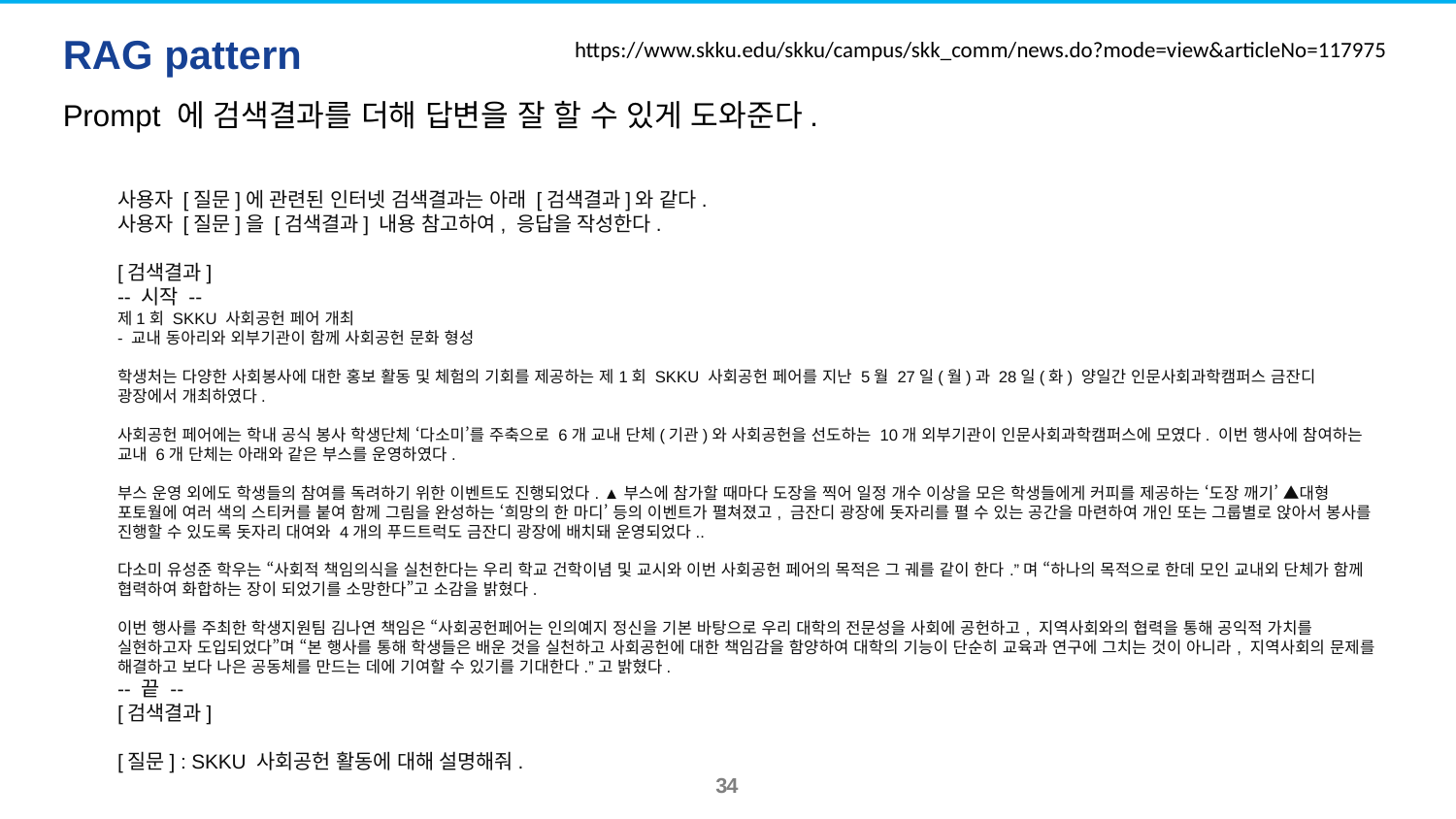

https://www.skku.edu/skku/campus/skk_comm/news.do?mode=view&articleNo=117975
# RAG pattern
Prompt 에 검색결과를 더해 답변을 잘 할 수 있게 도와준다.
사용자 [질문]에 관련된 인터넷 검색결과는 아래 [검색결과]와 같다.
사용자 [질문]을 [검색결과] 내용 참고하여, 응답을 작성한다.

[검색결과]
-- 시작 --
제1회 SKKU 사회공헌 페어 개최
- 교내 동아리와 외부기관이 함께 사회공헌 문화 형성

학생처는 다양한 사회봉사에 대한 홍보 활동 및 체험의 기회를 제공하는 제1회 SKKU 사회공헌 페어를 지난 5월 27일(월)과 28일(화) 양일간 인문사회과학캠퍼스 금잔디 광장에서 개최하였다.

사회공헌 페어에는 학내 공식 봉사 학생단체 ‘다소미’를 주축으로 6개 교내 단체(기관)와 사회공헌을 선도하는 10개 외부기관이 인문사회과학캠퍼스에 모였다. 이번 행사에 참여하는 교내 6개 단체는 아래와 같은 부스를 운영하였다.

부스 운영 외에도 학생들의 참여를 독려하기 위한 이벤트도 진행되었다. ▲부스에 참가할 때마다 도장을 찍어 일정 개수 이상을 모은 학생들에게 커피를 제공하는 ‘도장 깨기’ ▲대형 포토월에 여러 색의 스티커를 붙여 함께 그림을 완성하는 ‘희망의 한 마디’ 등의 이벤트가 펼쳐졌고, 금잔디 광장에 돗자리를 펼 수 있는 공간을 마련하여 개인 또는 그룹별로 앉아서 봉사를 진행할 수 있도록 돗자리 대여와 4개의 푸드트럭도 금잔디 광장에 배치돼 운영되었다..

다소미 유성준 학우는 “사회적 책임의식을 실천한다는 우리 학교 건학이념 및 교시와 이번 사회공헌 페어의 목적은 그 궤를 같이 한다.”며 “하나의 목적으로 한데 모인 교내외 단체가 함께 협력하여 화합하는 장이 되었기를 소망한다”고 소감을 밝혔다.

이번 행사를 주최한 학생지원팀 김나연 책임은 “사회공헌페어는 인의예지 정신을 기본 바탕으로 우리 대학의 전문성을 사회에 공헌하고, 지역사회와의 협력을 통해 공익적 가치를 실현하고자 도입되었다”며 “본 행사를 통해 학생들은 배운 것을 실천하고 사회공헌에 대한 책임감을 함양하여 대학의 기능이 단순히 교육과 연구에 그치는 것이 아니라, 지역사회의 문제를 해결하고 보다 나은 공동체를 만드는 데에 기여할 수 있기를 기대한다.”고 밝혔다.
-- 끝 --
[검색결과]

[질문] : SKKU 사회공헌 활동에 대해 설명해줘.